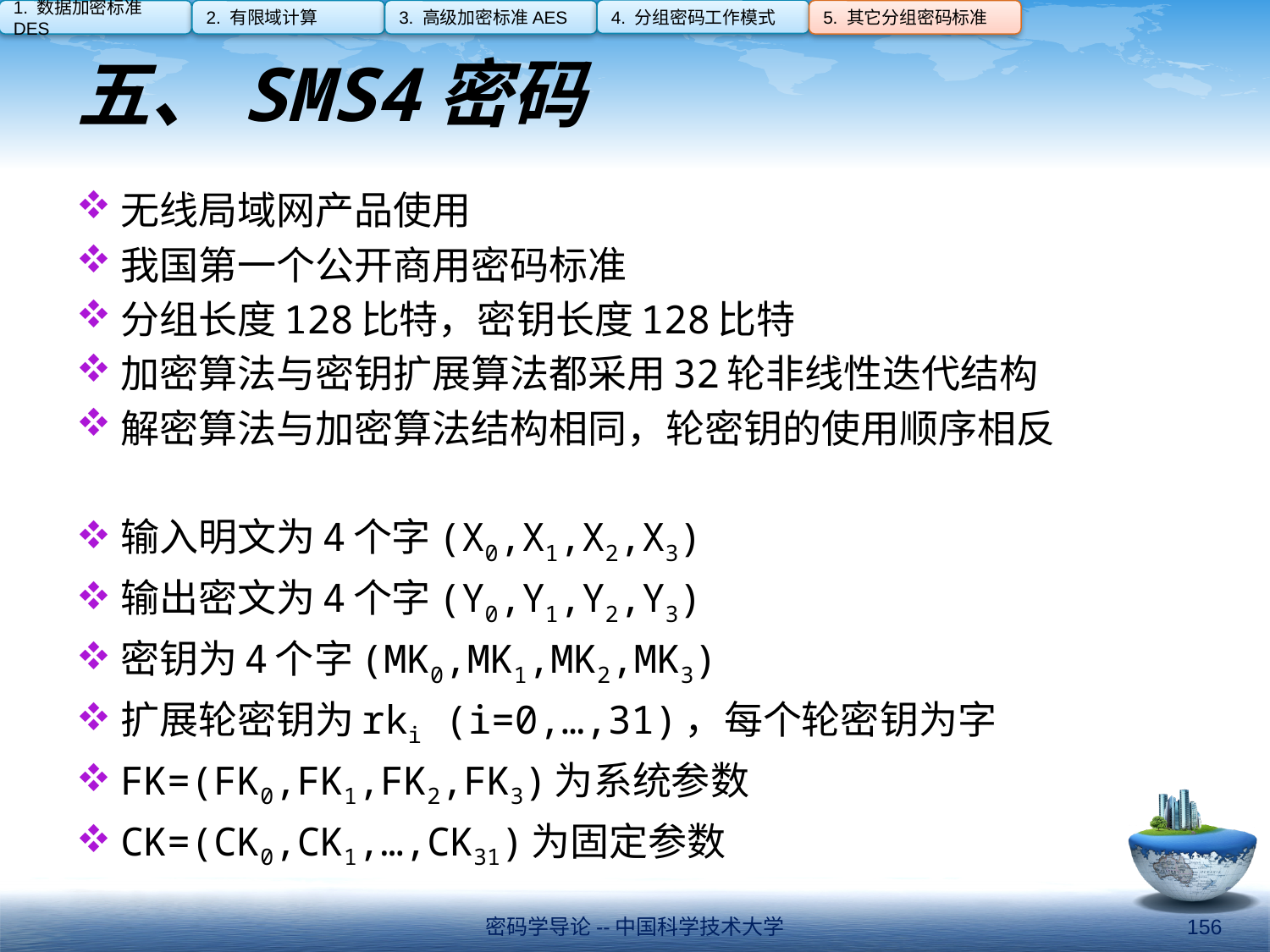

4. 分组密码工作模式
1. 数据加密标准DES
2. 有限域计算
3. 高级加密标准AES
5. 其它分组密码标准
# 五、SMS4密码
无线局域网产品使用
我国第一个公开商用密码标准
分组长度128比特，密钥长度128比特
加密算法与密钥扩展算法都采用32轮非线性迭代结构
解密算法与加密算法结构相同，轮密钥的使用顺序相反

输入明文为4个字(X0,X1,X2,X3)
输出密文为4个字(Y0,Y1,Y2,Y3)
密钥为4个字(MK0,MK1,MK2,MK3)
扩展轮密钥为rki (i=0,…,31)，每个轮密钥为字
FK=(FK0,FK1,FK2,FK3)为系统参数
CK=(CK0,CK1,…,CK31)为固定参数
密码学导论--中国科学技术大学
156